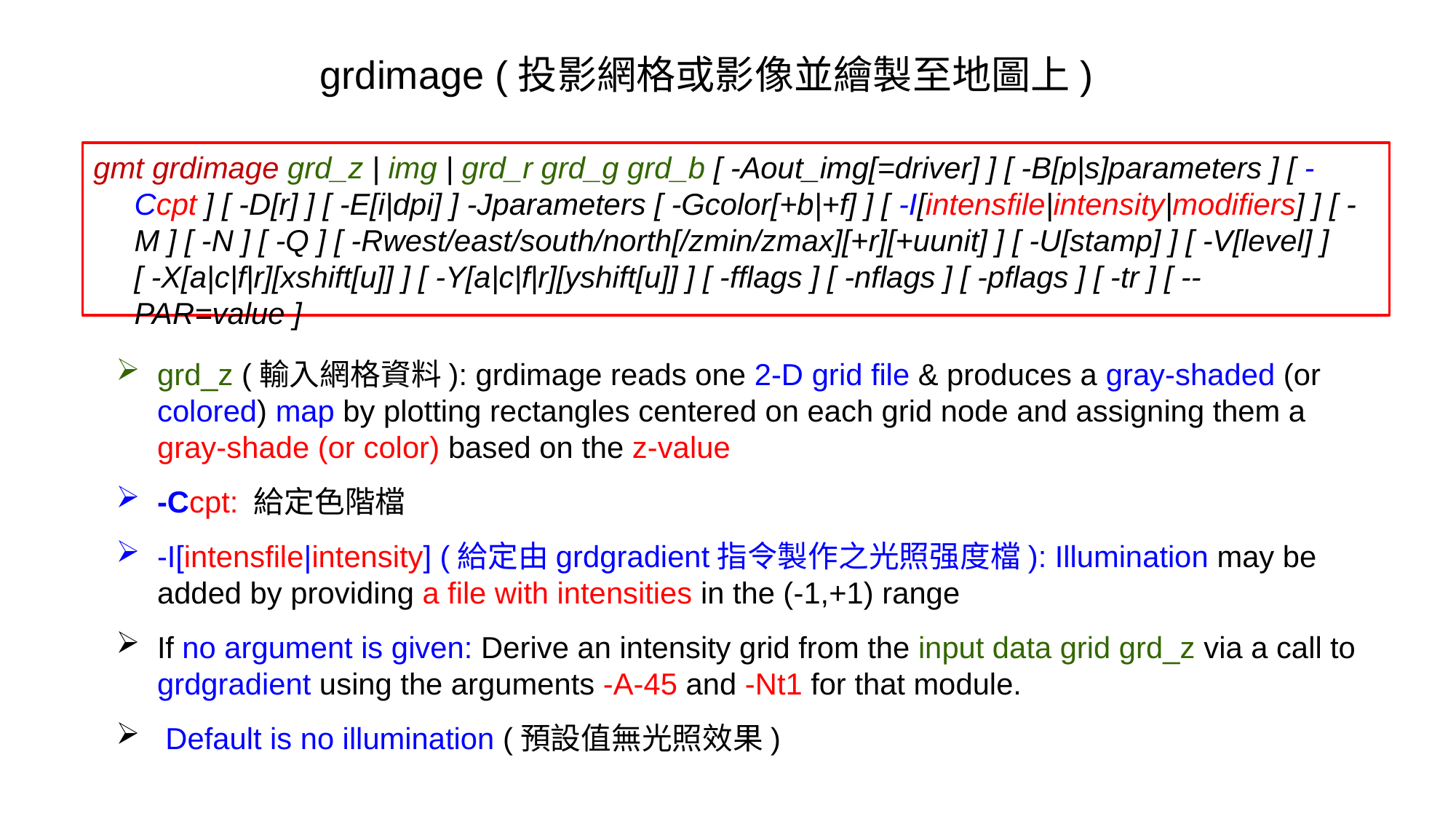

# grdimage (投影網格或影像並繪製至地圖上)

gmt grdimage grd_z | img | grd_r grd_g grd_b [ -Aout_img[=driver] ] [ -B[p|s]parameters ] [ -Ccpt ] [ -D[r] ] [ -E[i|dpi] ] -Jparameters [ -Gcolor[+b|+f] ] [ -I[intensfile|intensity|modifiers] ] [ -M ] [ -N ] [ -Q ] [ -Rwest/east/south/north[/zmin/zmax][+r][+uunit] ] [ -U[stamp] ] [ -V[level] ] [ -X[a|c|f|r][xshift[u]] ] [ -Y[a|c|f|r][yshift[u]] ] [ -fflags ] [ -nflags ] [ -pflags ] [ -tr ] [ --PAR=value ]
grd_z (輸入網格資料): grdimage reads one 2-D grid file & produces a gray-shaded (or colored) map by plotting rectangles centered on each grid node and assigning them a gray-shade (or color) based on the z-value
-Ccpt: 給定色階檔
-I[intensfile|intensity] (給定由grdgradient指令製作之光照强度檔): Illumination may be added by providing a file with intensities in the (-1,+1) range
If no argument is given: Derive an intensity grid from the input data grid grd_z via a call to grdgradient using the arguments -A-45 and -Nt1 for that module.
 Default is no illumination (預設值無光照效果)